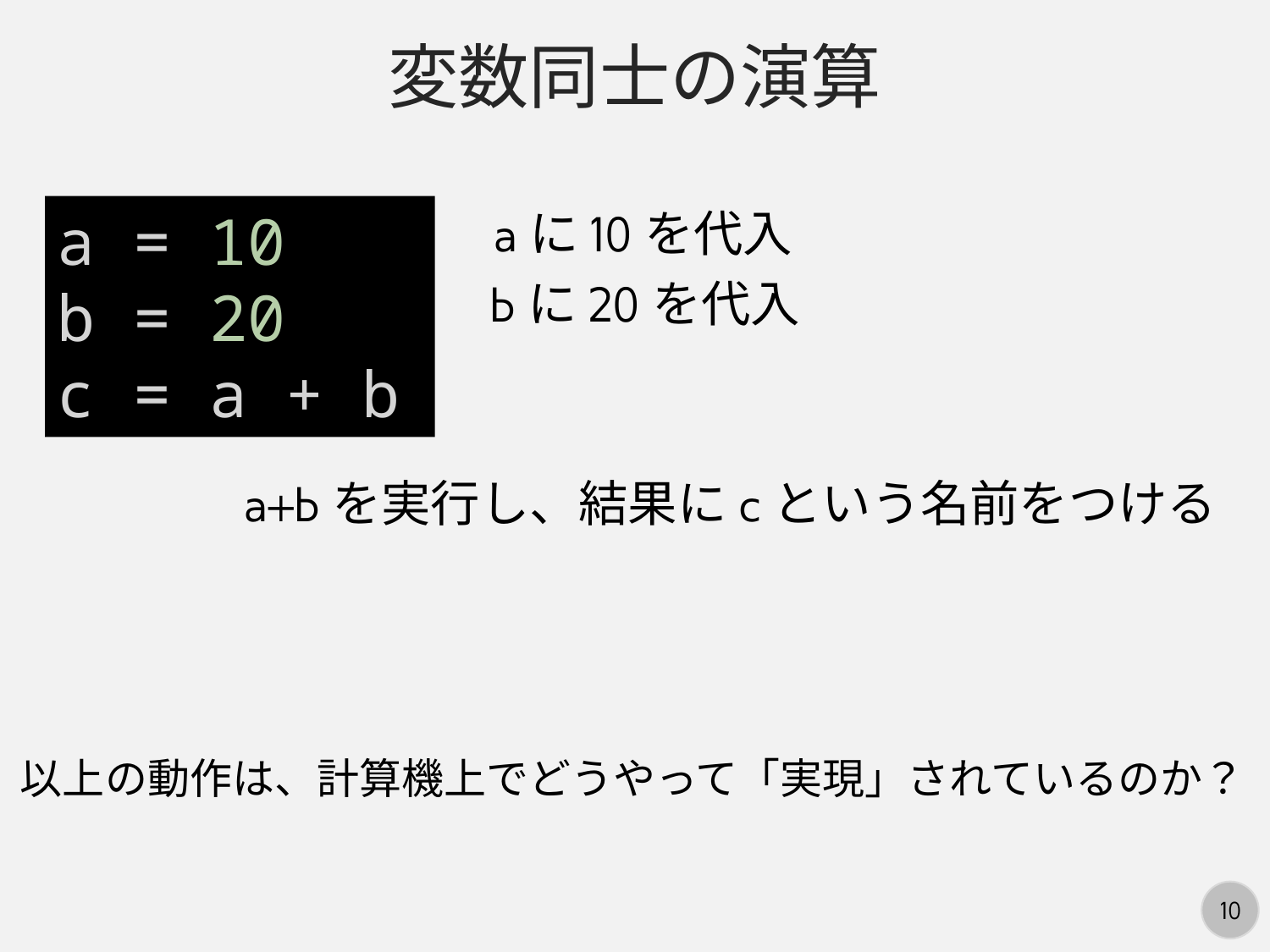

変数同士の演算
a = 10
b = 20
c = a + b
aに10を代入
bに20を代入
a+bを実行し、結果にcという名前をつける
以上の動作は、計算機上でどうやって「実現」されているのか？